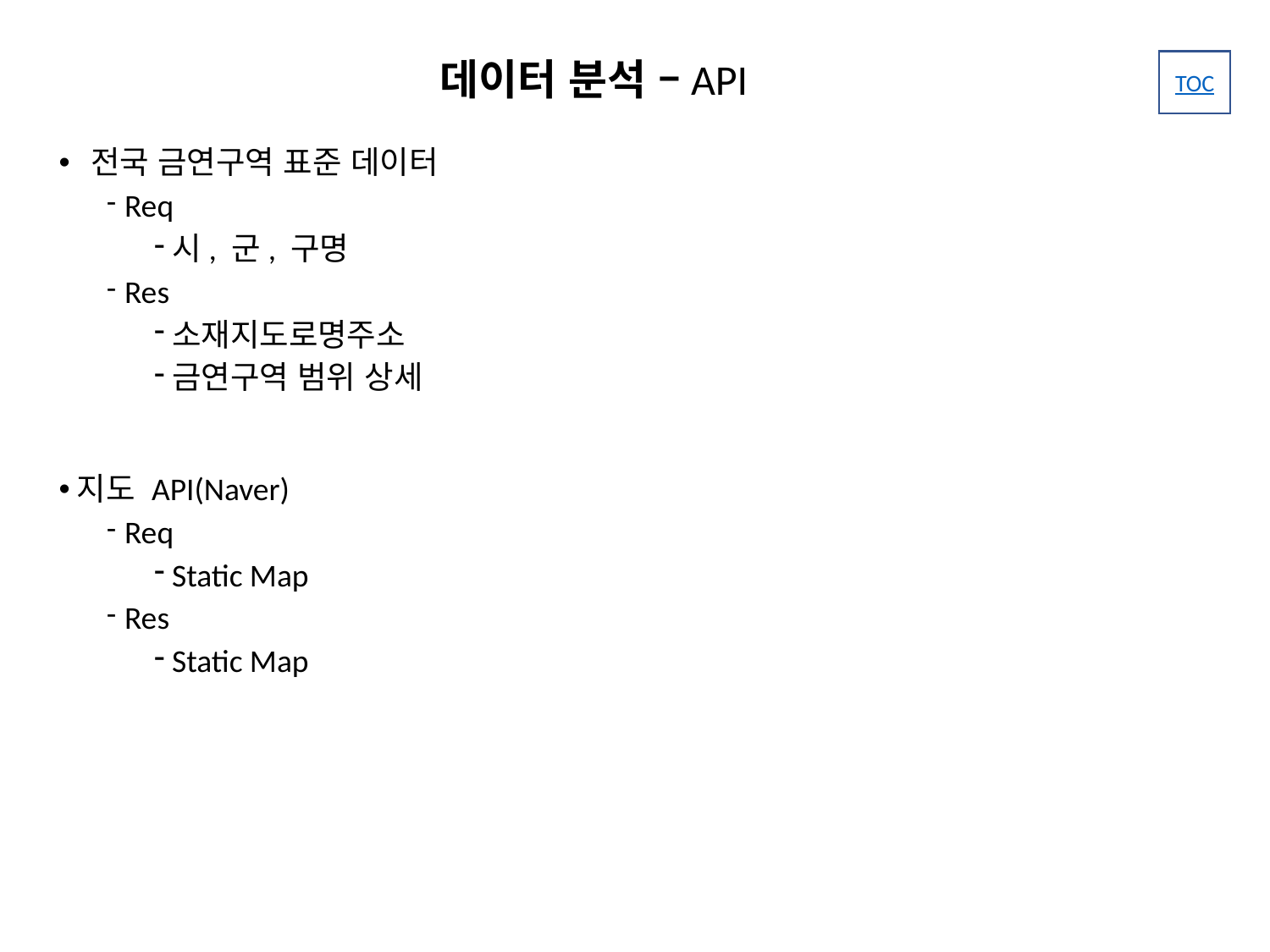

# 데이터 분석 –API
전국 금연구역 표준 데이터
Req
시, 군, 구명
Res
소재지도로명주소
금연구역 범위 상세

지도 API(Naver)
Req
Static Map
Res
Static Map